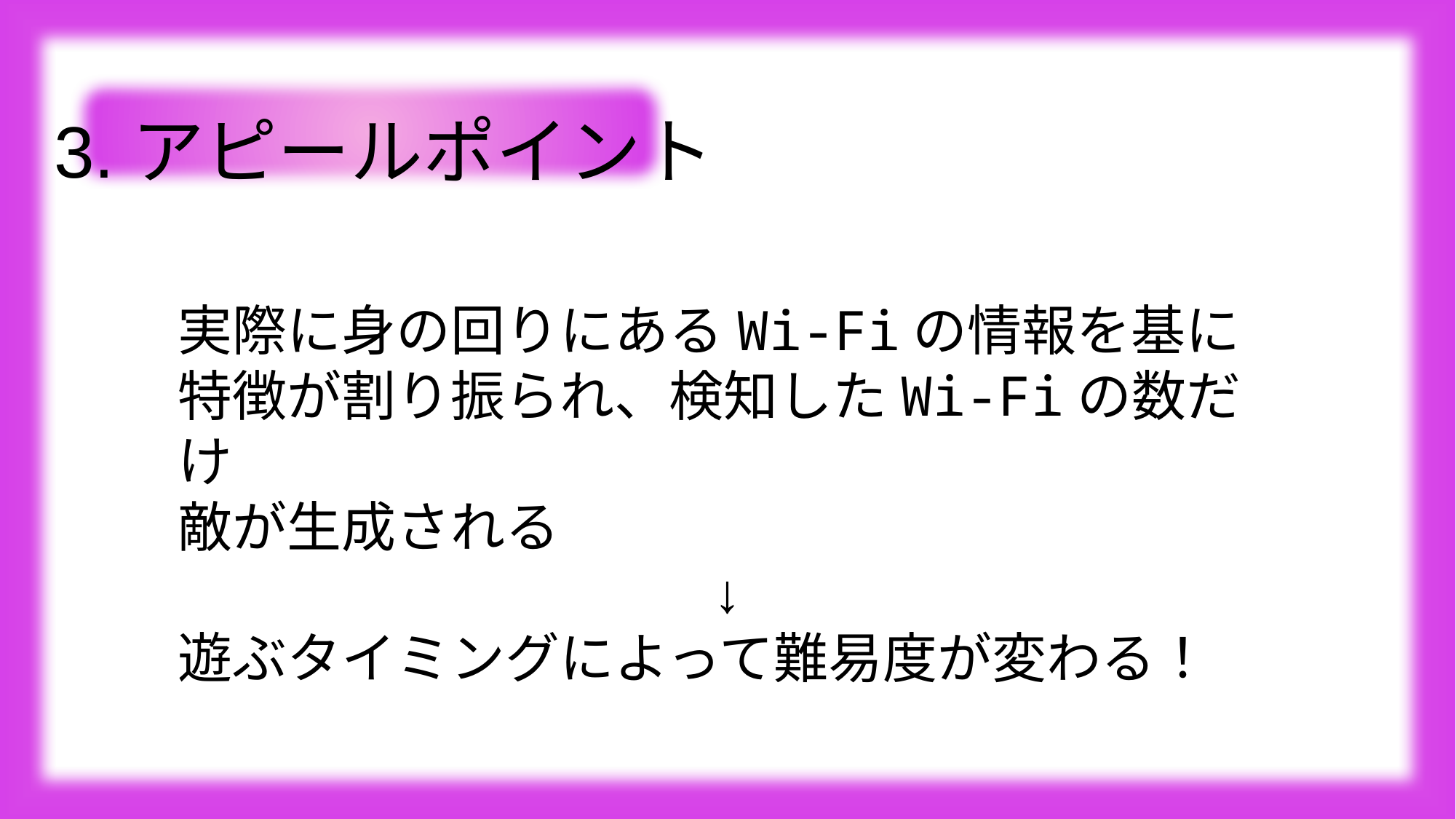

3.アピールポイント

実際に身の回りにあるWi-Fiの情報を基に
特徴が割り振られ、検知したWi-Fiの数だけ
敵が生成される
↓
遊ぶタイミングによって難易度が変わる！